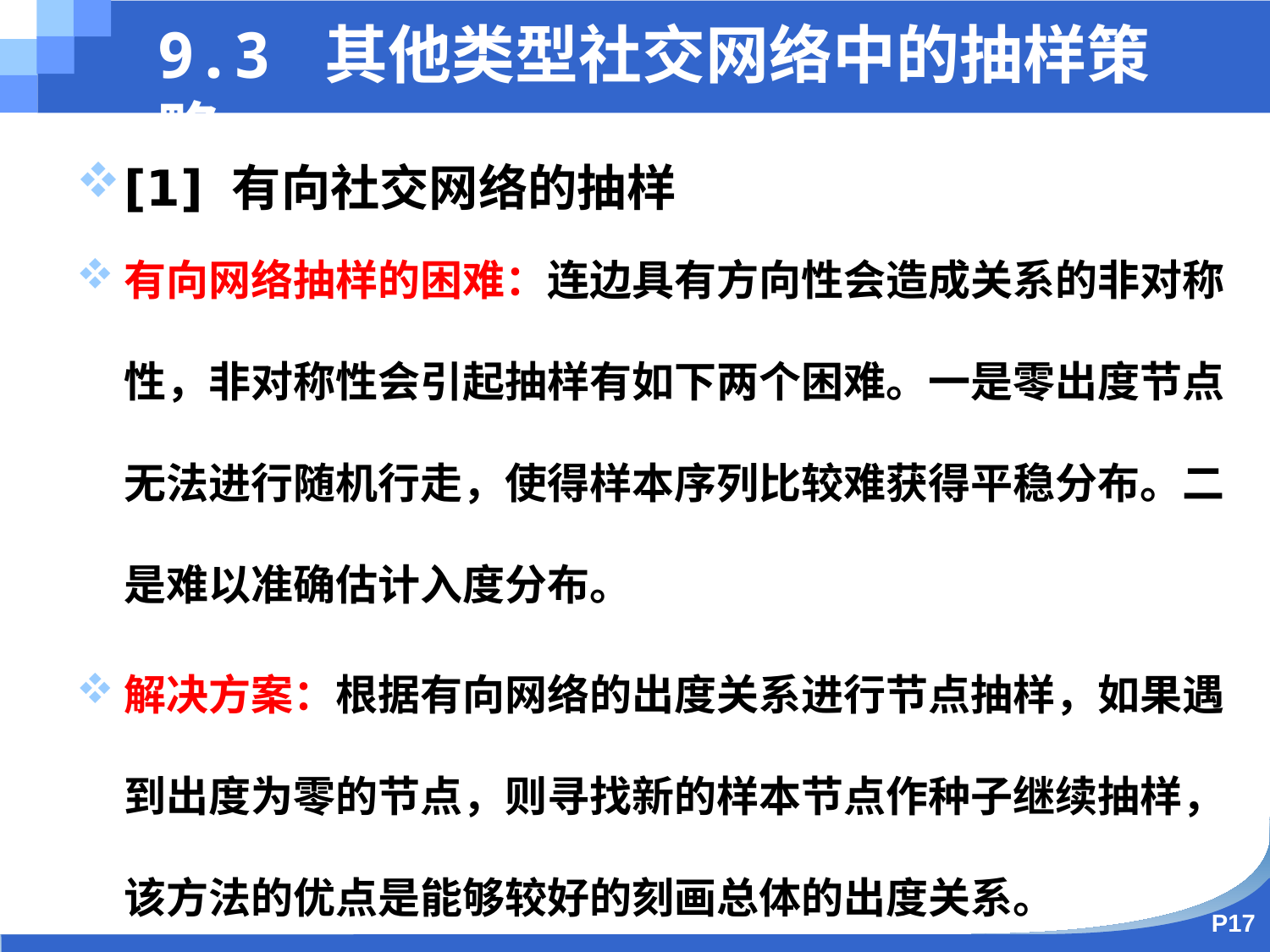

9.3 其他类型社交网络中的抽样策略
[1] 有向社交网络的抽样
有向网络抽样的困难：连边具有方向性会造成关系的非对称性，非对称性会引起抽样有如下两个困难。一是零出度节点无法进行随机行走，使得样本序列比较难获得平稳分布。二是难以准确估计入度分布。
解决方案：根据有向网络的出度关系进行节点抽样，如果遇到出度为零的节点，则寻找新的样本节点作种子继续抽样，该方法的优点是能够较好的刻画总体的出度关系。
P17